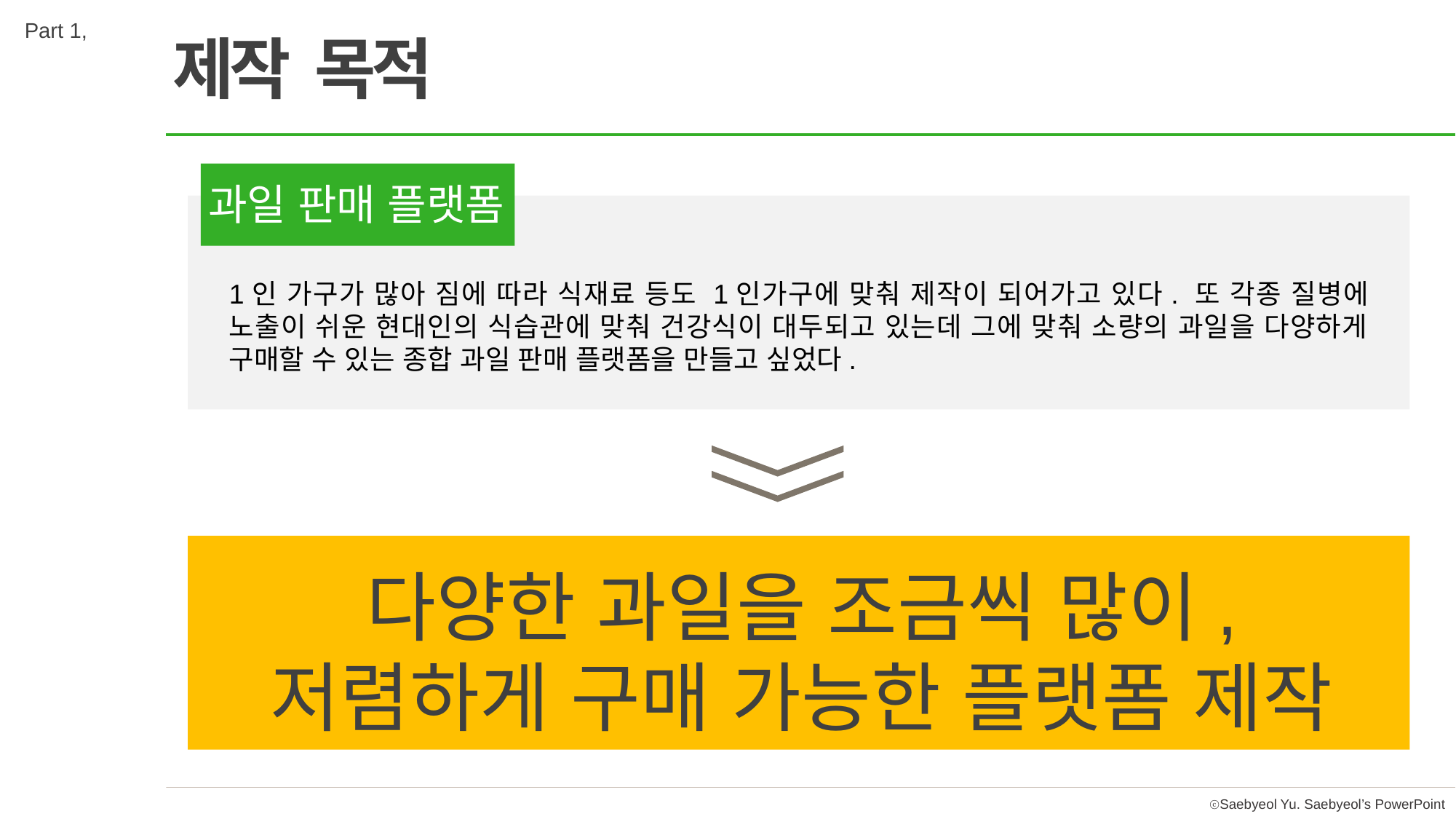

Part 1,
제작  목적

과일 판매 플랫폼

1인 가구가 많아 짐에 따라 식재료 등도 1인가구에 맞춰 제작이 되어가고 있다. 또 각종 질병에 노출이 쉬운 현대인의 식습관에 맞춰 건강식이 대두되고 있는데 그에 맞춰 소량의 과일을 다양하게 구매할 수 있는 종합 과일 판매 플랫폼을 만들고 싶었다.

다양한 과일을 조금씩 많이, 저렴하게 구매 가능한 플랫폼 제작